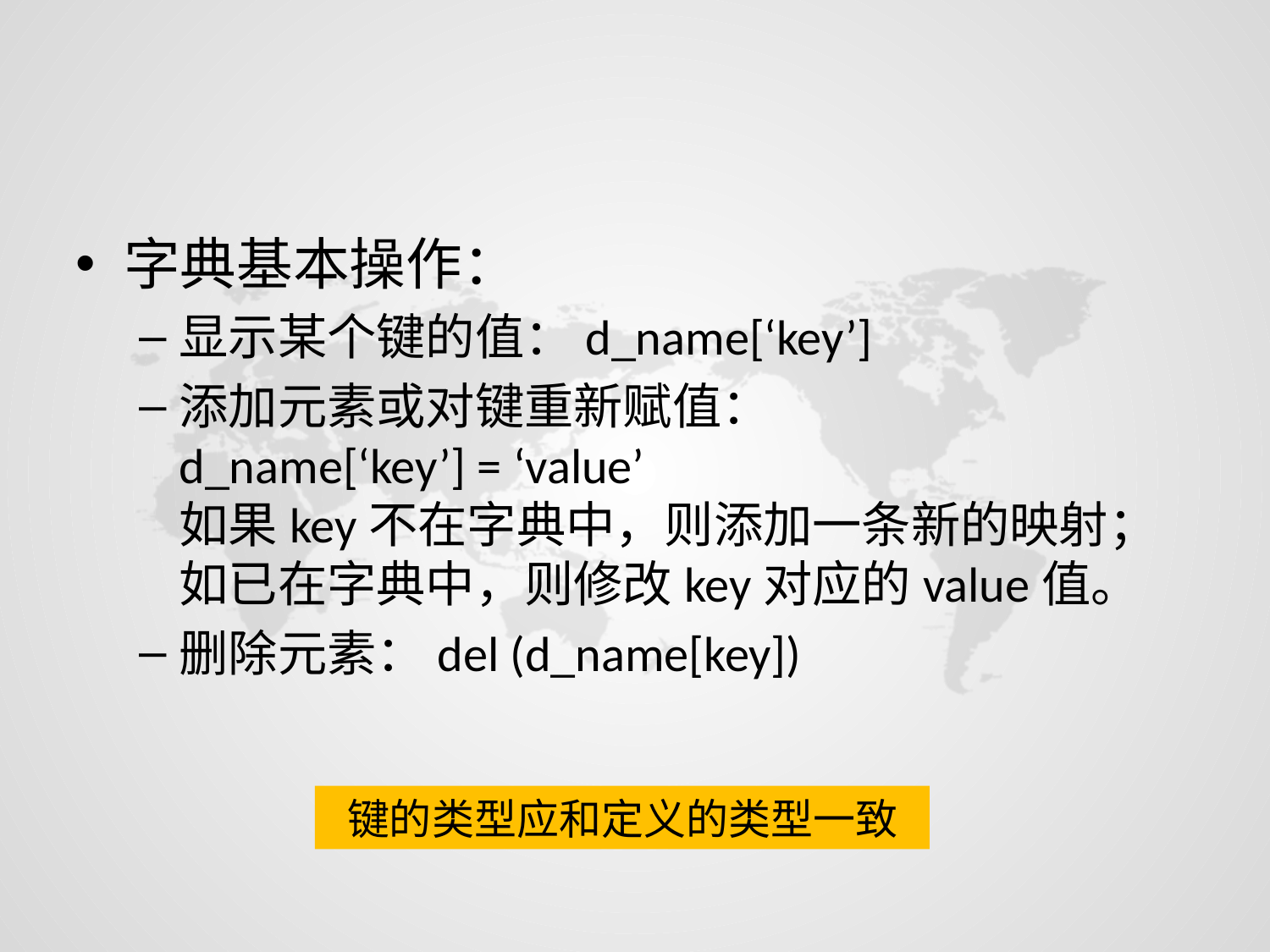

#
字典基本操作：
显示某个键的值：d_name[‘key’]
添加元素或对键重新赋值：
d_name[‘key’] = ‘value’
如果key不在字典中，则添加一条新的映射；如已在字典中，则修改key对应的value值。
删除元素：del (d_name[key])
键的类型应和定义的类型一致